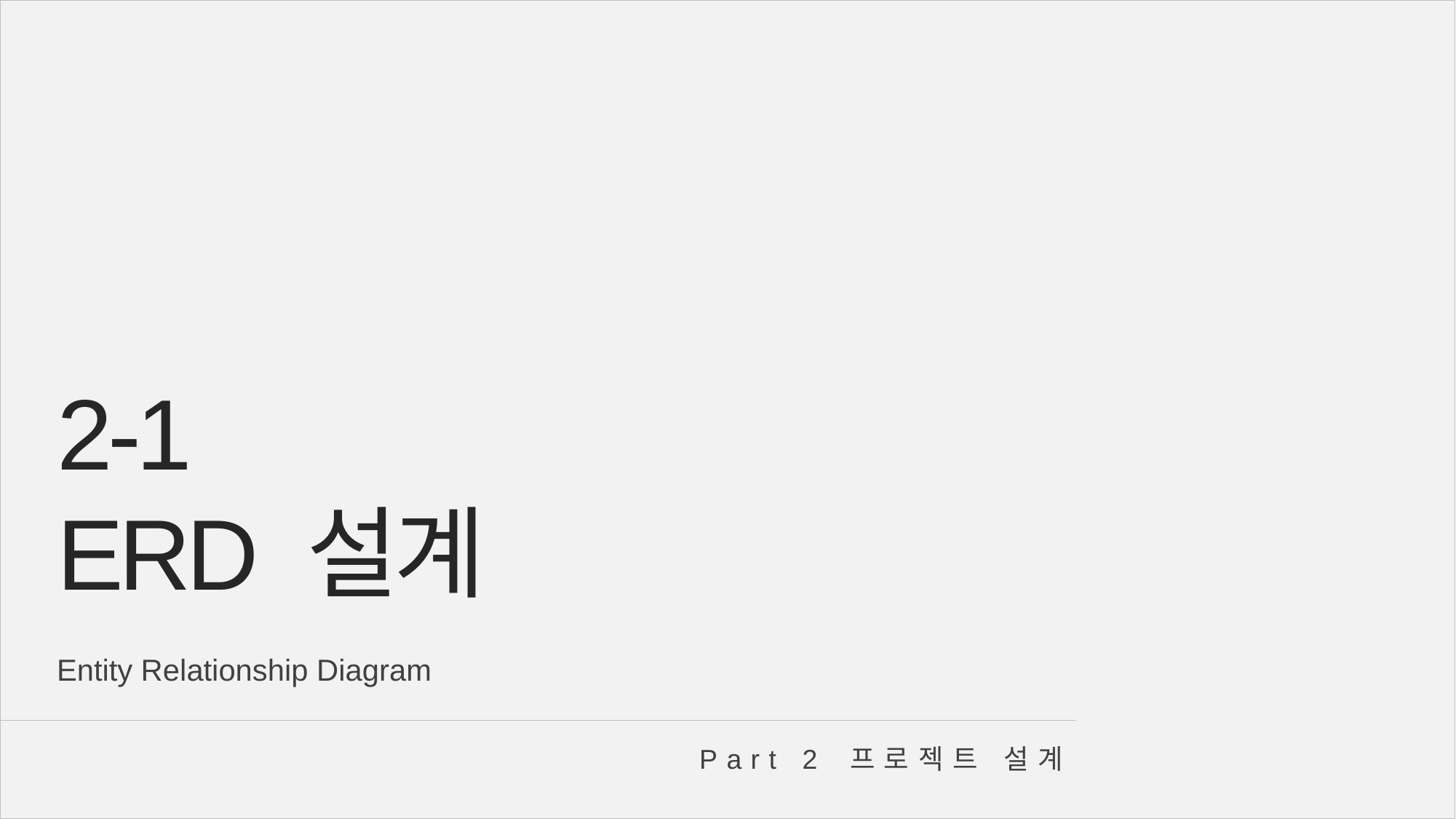

2-1
ERD 설계
Entity Relationship Diagram
Part 2 프로젝트 설계